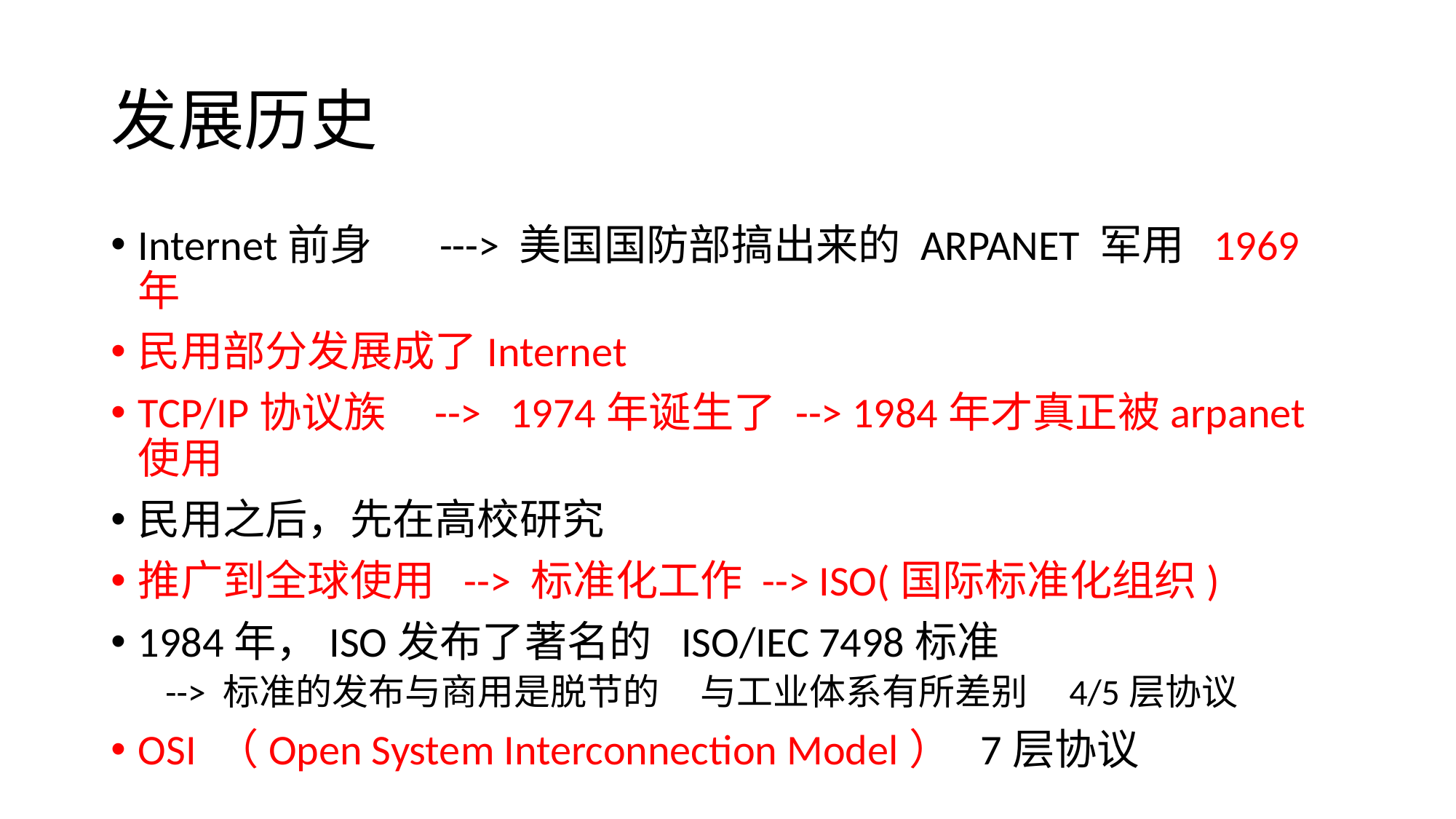

# 发展历史
Internet前身      ---> 美国国防部搞出来的 ARPANET 军用  1969年
民用部分发展成了Internet
TCP/IP协议族    -->   1974年诞生了 --> 1984年才真正被arpanet使用
民用之后，先在高校研究
推广到全球使用  --> 标准化工作 --> ISO(国际标准化组织)
1984年，ISO发布了著名的  ISO/IEC 7498标准
--> 标准的发布与商用是脱节的     与工业体系有所差别    4/5层协议
OSI （Open System Interconnection Model）  7层协议